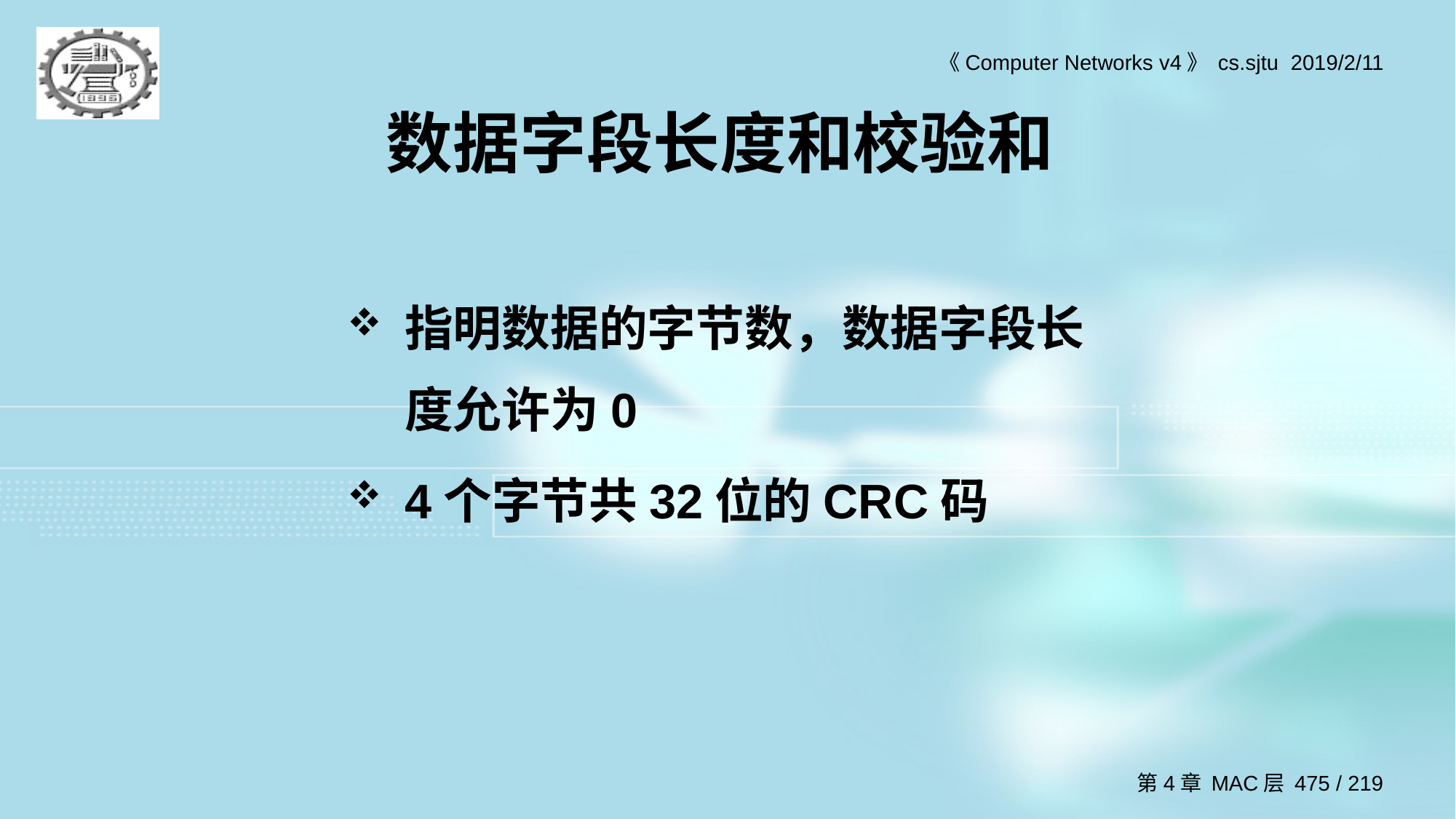

# 数据字段长度和校验和
指明数据的字节数，数据字段长度允许为0
4个字节共32位的CRC码